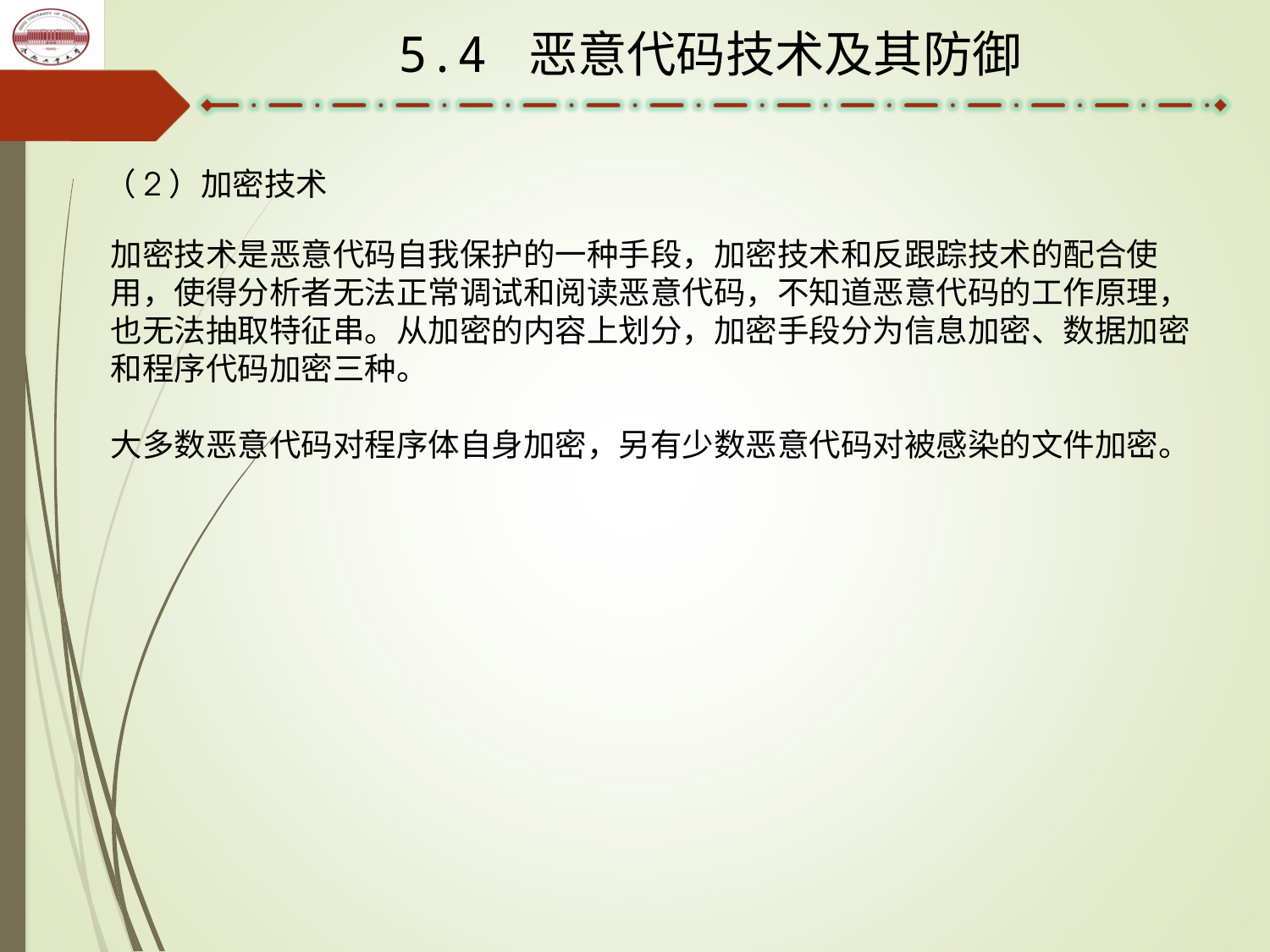

5.4 恶意代码技术及其防御
（2）加密技术
加密技术是恶意代码自我保护的一种手段，加密技术和反跟踪技术的配合使用，使得分析者无法正常调试和阅读恶意代码，不知道恶意代码的工作原理，也无法抽取特征串。从加密的内容上划分，加密手段分为信息加密、数据加密和程序代码加密三种。

大多数恶意代码对程序体自身加密，另有少数恶意代码对被感染的文件加密。